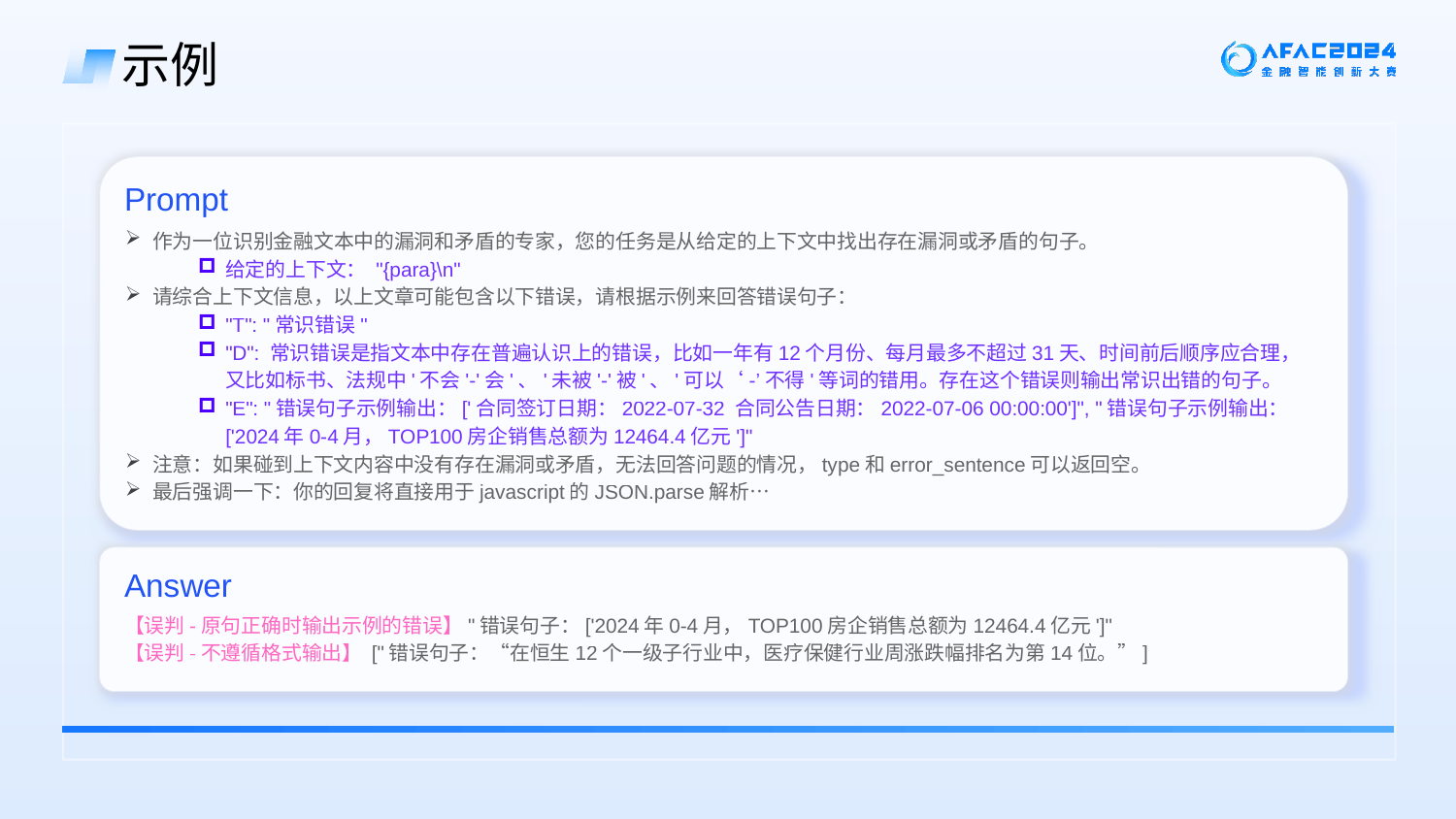

示例

Prompt
作为一位识别金融文本中的漏洞和矛盾的专家，您的任务是从给定的上下文中找出存在漏洞或矛盾的句子。
给定的上下文： "{para}\n"
请综合上下文信息，以上文章可能包含以下错误，请根据示例来回答错误句子：
"T": "常识错误"
"D": 常识错误是指文本中存在普遍认识上的错误，比如一年有12个月份、每月最多不超过31天、时间前后顺序应合理，又比如标书、法规中'不会'-'会'、'未被'-'被'、'可以‘-’不得'等词的错用。存在这个错误则输出常识出错的句子。
"E": "错误句子示例输出：['合同签订日期：2022-07-32 合同公告日期：2022-07-06 00:00:00']", "错误句子示例输出：['2024年0-4月，TOP100房企销售总额为12464.4亿元']"
注意：如果碰到上下文内容中没有存在漏洞或矛盾，无法回答问题的情况，type和error_sentence可以返回空。
最后强调一下：你的回复将直接用于javascript的JSON.parse解析…

Answer

【误判-原句正确时输出示例的错误】"错误句子：['2024年0-4月，TOP100房企销售总额为12464.4亿元']"
【误判-不遵循格式输出】 ["错误句子：“在恒生12个一级子行业中，医疗保健行业周涨跌幅排名为第14位。”]